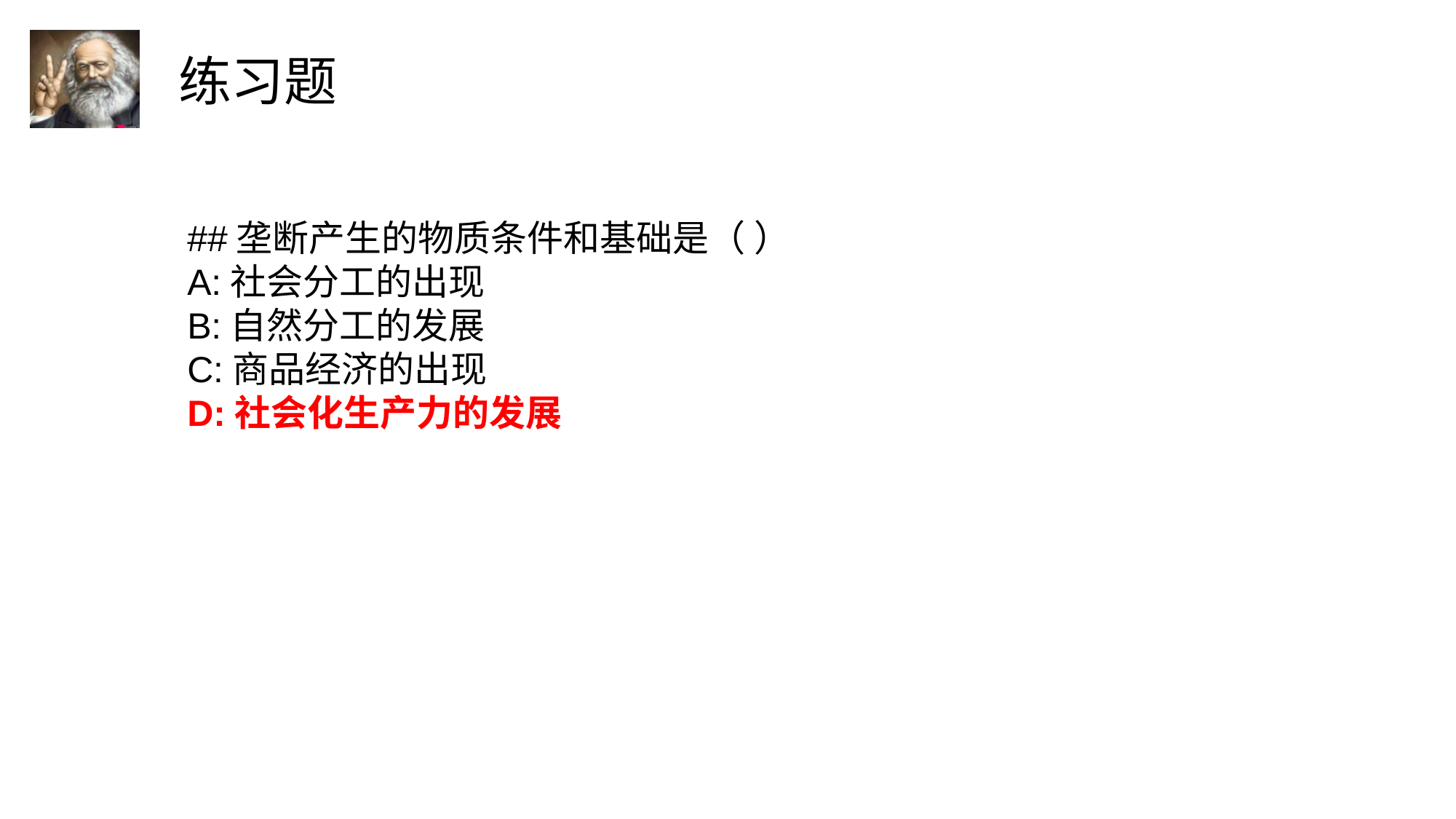

##垄断产生的物质条件和基础是（ ）
A:社会分工的出现
B:自然分工的发展
C:商品经济的出现
D:社会化生产力的发展